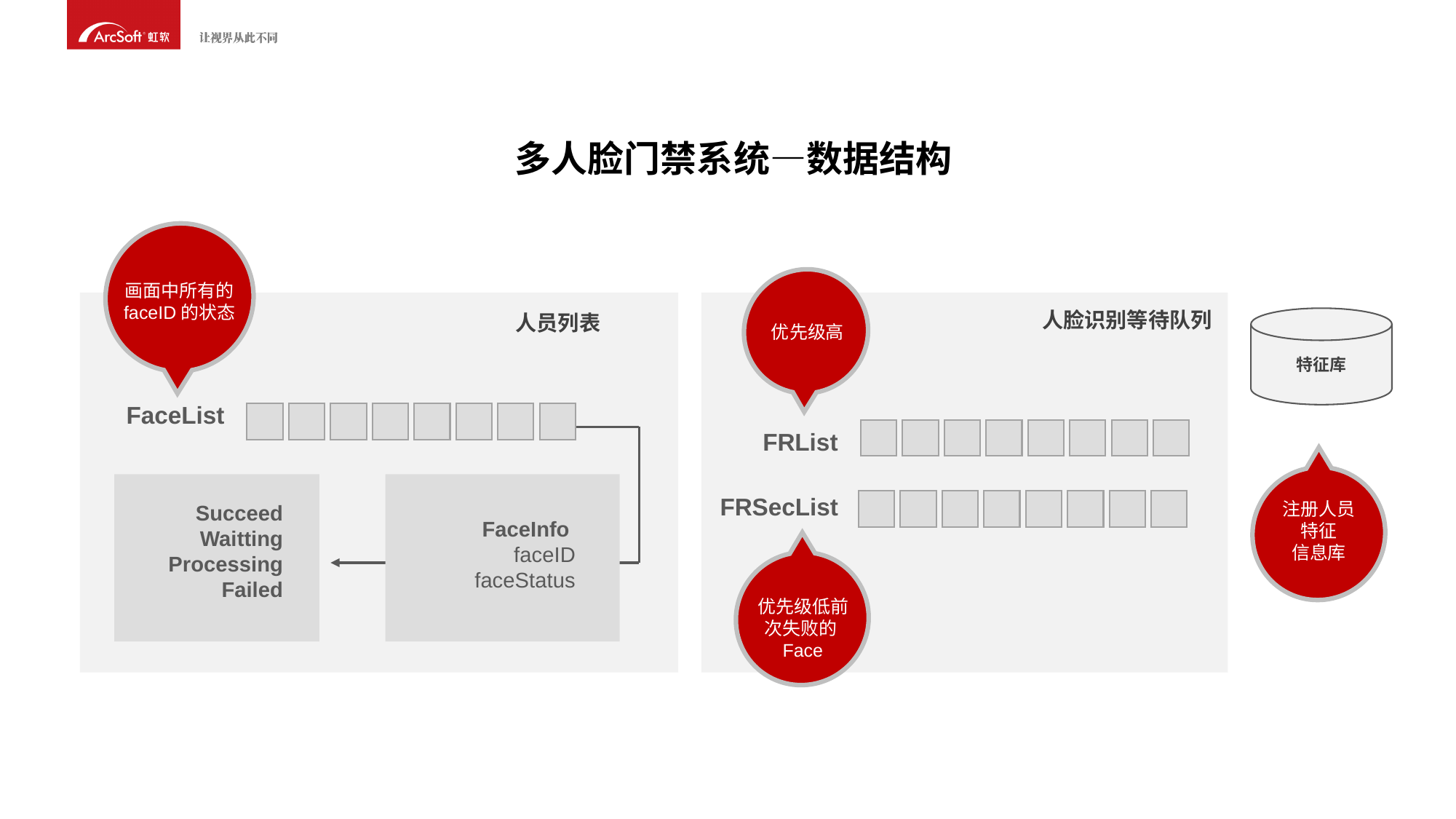

多人脸门禁系统—数据结构

画面中所有的
faceID的状态

人脸识别等待队列
人员列表
特征库
优先级高
FaceList

FRList

  FaceInfo
faceID
faceStatus

FRSecList

注册人员
特征
信息库
 Succeed
Waitting
Processing
Failed

优先级低前次失败的Face